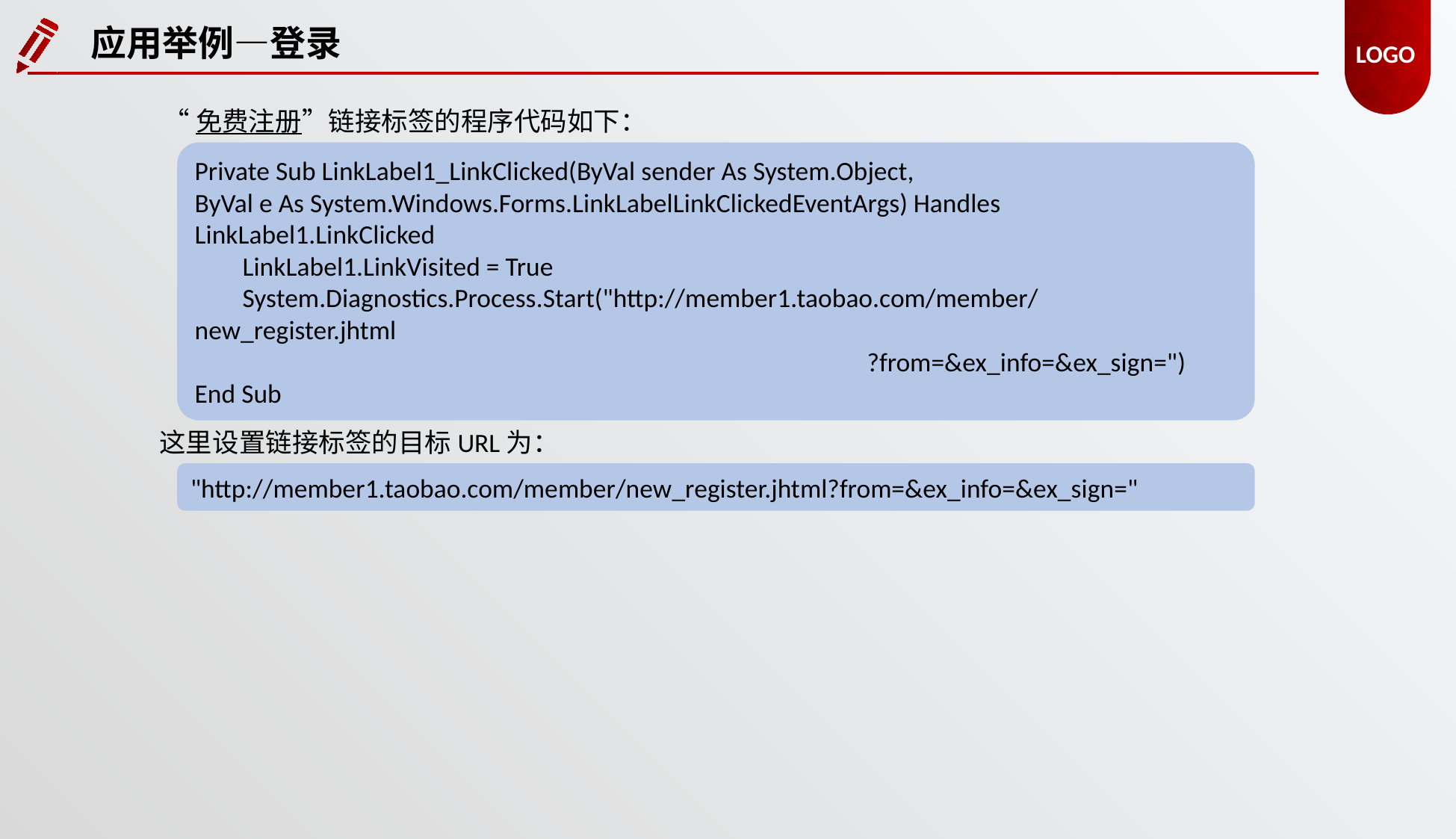

应用举例—登录
“免费注册”链接标签的程序代码如下：
Private Sub LinkLabel1_LinkClicked(ByVal sender As System.Object,
ByVal e As System.Windows.Forms.LinkLabelLinkClickedEventArgs) Handles LinkLabel1.LinkClicked
        LinkLabel1.LinkVisited = True
        System.Diagnostics.Process.Start("http://member1.taobao.com/member/new_register.jhtml
						?from=&ex_info=&ex_sign=")
End Sub
这里设置链接标签的目标URL为：
"http://member1.taobao.com/member/new_register.jhtml?from=&ex_info=&ex_sign="